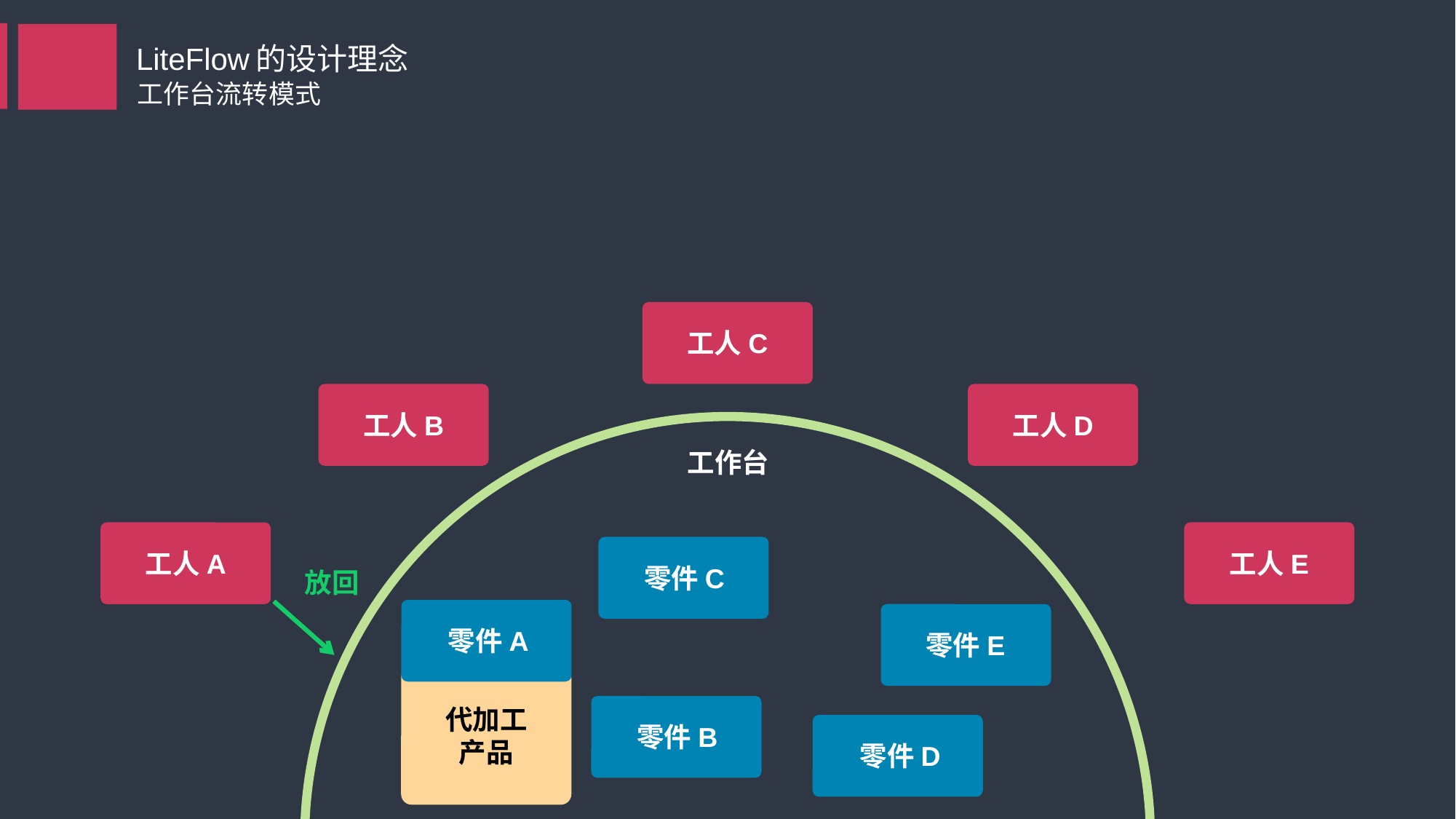

LiteFlow的设计理念
工作台流转模式

工人C

工人B
工人D

工作台

零件C
工人A
工人E
放回

零件A

零件E

零件B
代加工
产品

零件D